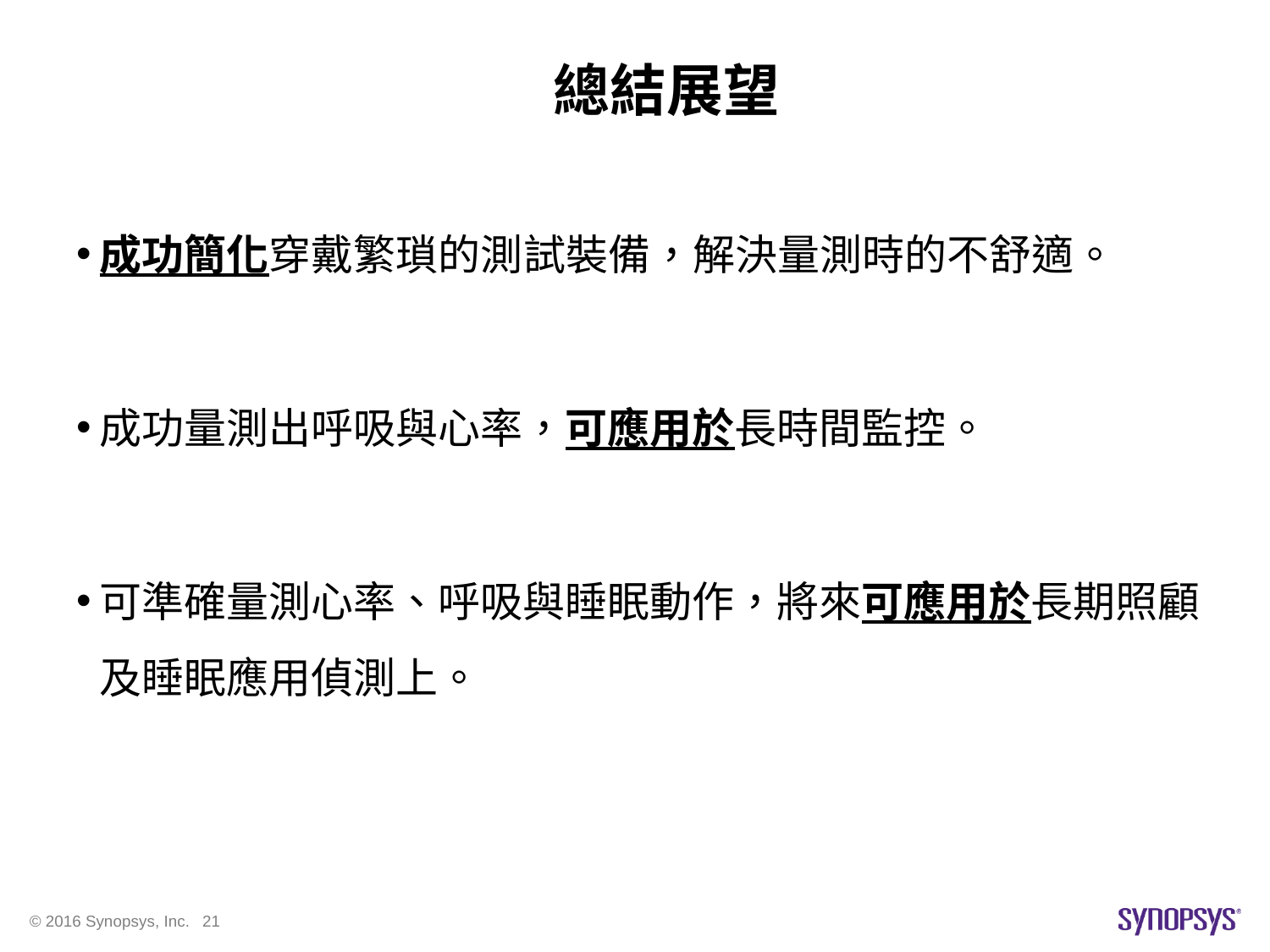

# 總結展望
成功簡化穿戴繁瑣的測試裝備，解決量測時的不舒適。

成功量測出呼吸與心率，可應用於長時間監控。

可準確量測心率、呼吸與睡眠動作，將來可應用於長期照顧及睡眠應用偵測上。